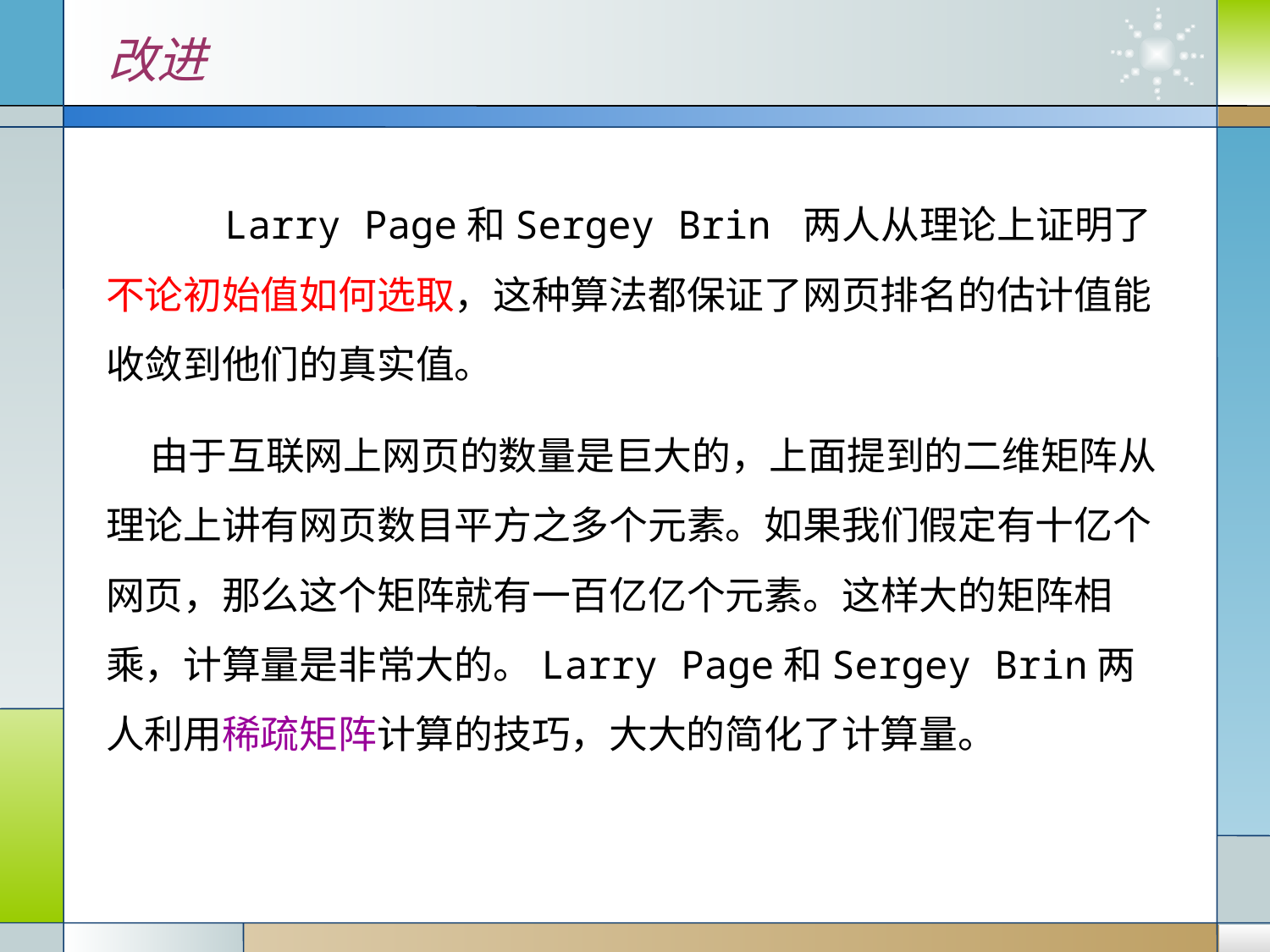

改进
           Larry Page和Sergey Brin 两人从理论上证明了不论初始值如何选取，这种算法都保证了网页排名的估计值能收敛到他们的真实值。
    由于互联网上网页的数量是巨大的，上面提到的二维矩阵从理论上讲有网页数目平方之多个元素。如果我们假定有十亿个网页，那么这个矩阵就有一百亿亿个元素。这样大的矩阵相乘，计算量是非常大的。Larry Page和Sergey Brin两人利用稀疏矩阵计算的技巧，大大的简化了计算量。